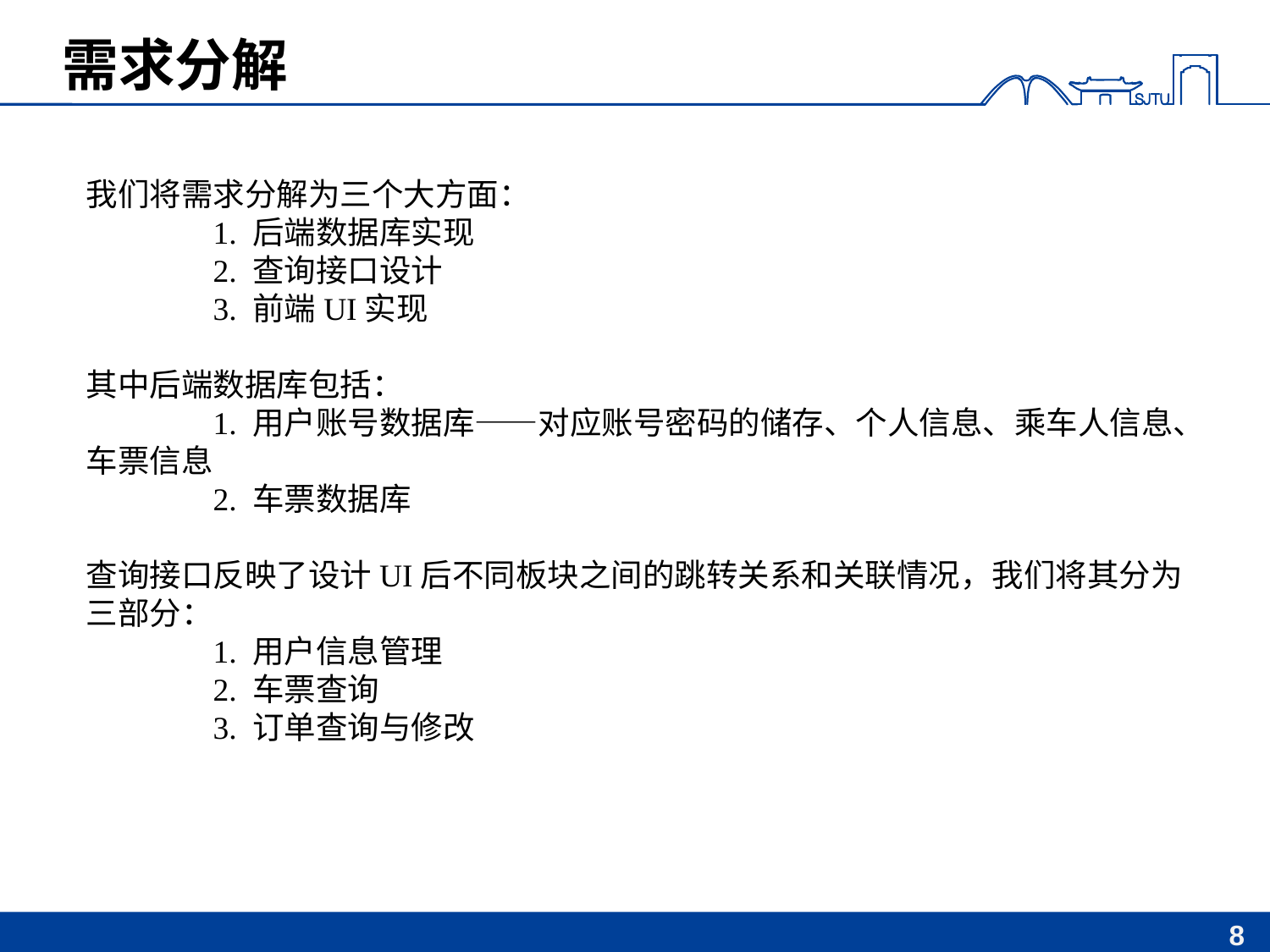

# 需求分解
我们将需求分解为三个大方面：
	1. 后端数据库实现
	2. 查询接口设计
	3. 前端UI实现

其中后端数据库包括：
	1. 用户账号数据库——对应账号密码的储存、个人信息、乘车人信息、车票信息
	2. 车票数据库

查询接口反映了设计UI后不同板块之间的跳转关系和关联情况，我们将其分为三部分：
	1. 用户信息管理
	2. 车票查询
	3. 订单查询与修改